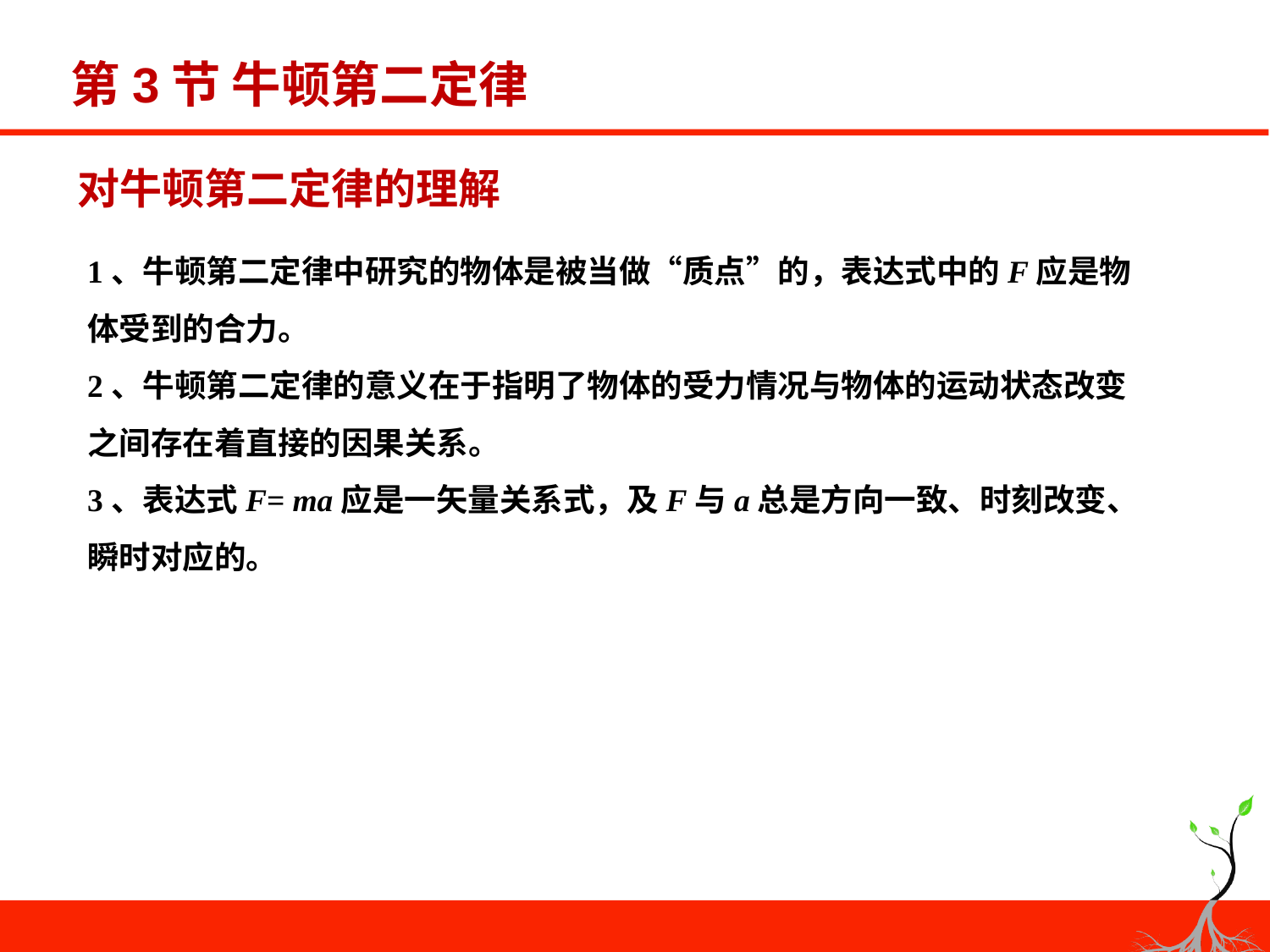

# 第3节 牛顿第二定律
对牛顿第二定律的理解
1、牛顿第二定律中研究的物体是被当做“质点”的，表达式中的F应是物体受到的合力。
2、牛顿第二定律的意义在于指明了物体的受力情况与物体的运动状态改变之间存在着直接的因果关系。
3、表达式F= ma应是一矢量关系式，及F与a总是方向一致、时刻改变、瞬时对应的。